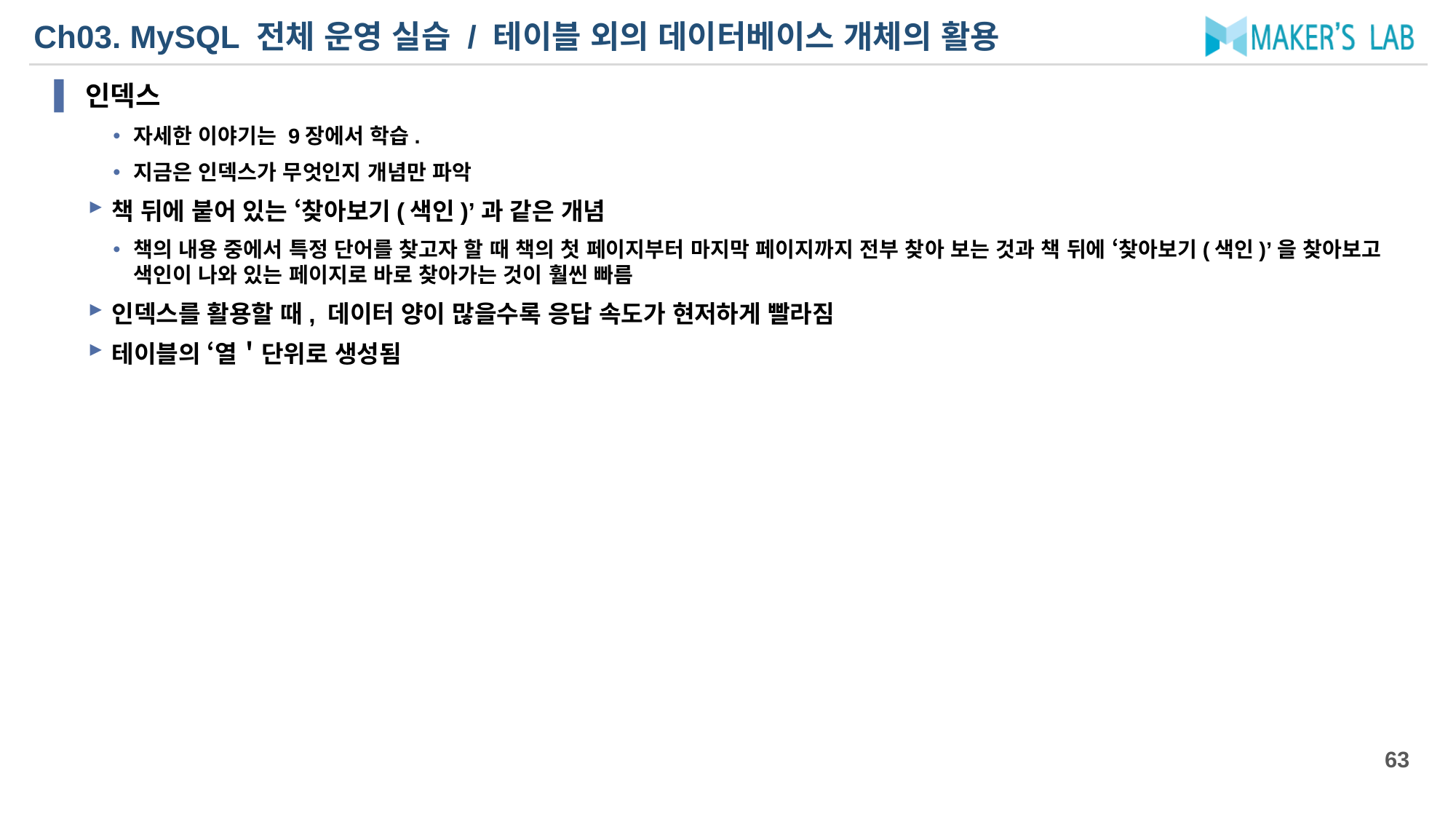

# Ch03. MySQL 전체 운영 실습 / 테이블 외의 데이터베이스 개체의 활용
인덱스
자세한 이야기는 9장에서 학습.
지금은 인덱스가 무엇인지 개념만 파악
책 뒤에 붙어 있는 ‘찾아보기(색인)’과 같은 개념
책의 내용 중에서 특정 단어를 찾고자 할 때 책의 첫 페이지부터 마지막 페이지까지 전부 찾아 보는 것과 책 뒤에 ‘찾아보기(색인)’을 찾아보고 색인이 나와 있는 페이지로 바로 찾아가는 것이 훨씬 빠름
인덱스를 활용할 때, 데이터 양이 많을수록 응답 속도가 현저하게 빨라짐
테이블의 ‘열＇단위로 생성됨

63